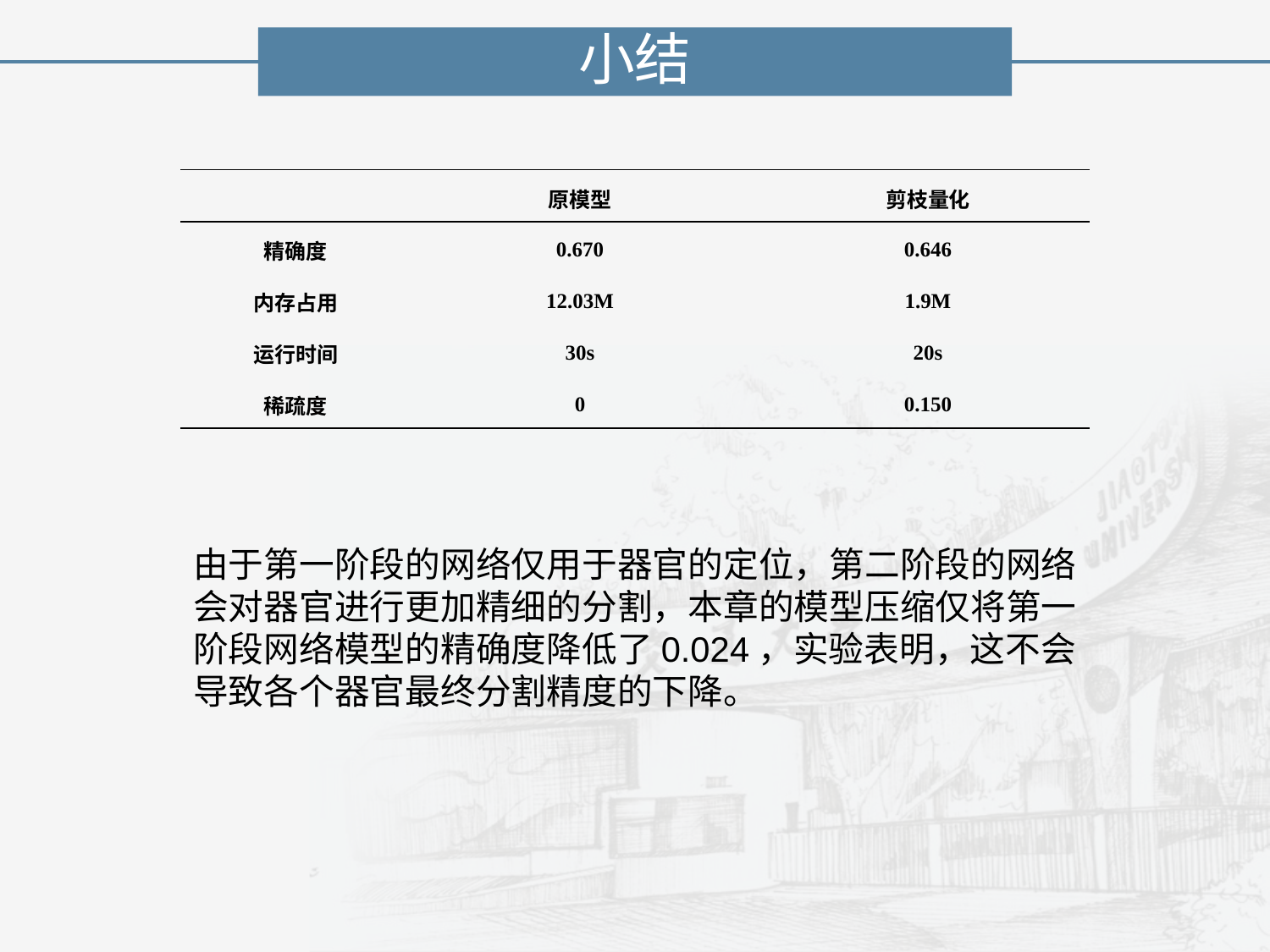

小结
|  | 原模型 | 剪枝量化 |
| --- | --- | --- |
| 精确度 | 0.670 | 0.646 |
| 内存占用 | 12.03M | 1.9M |
| 运行时间 | 30s | 20s |
| 稀疏度 | 0 | 0.150 |

由于第一阶段的网络仅用于器官的定位，第二阶段的网络会对器官进行更加精细的分割，本章的模型压缩仅将第一阶段网络模型的精确度降低了0.024，实验表明，这不会导致各个器官最终分割精度的下降。